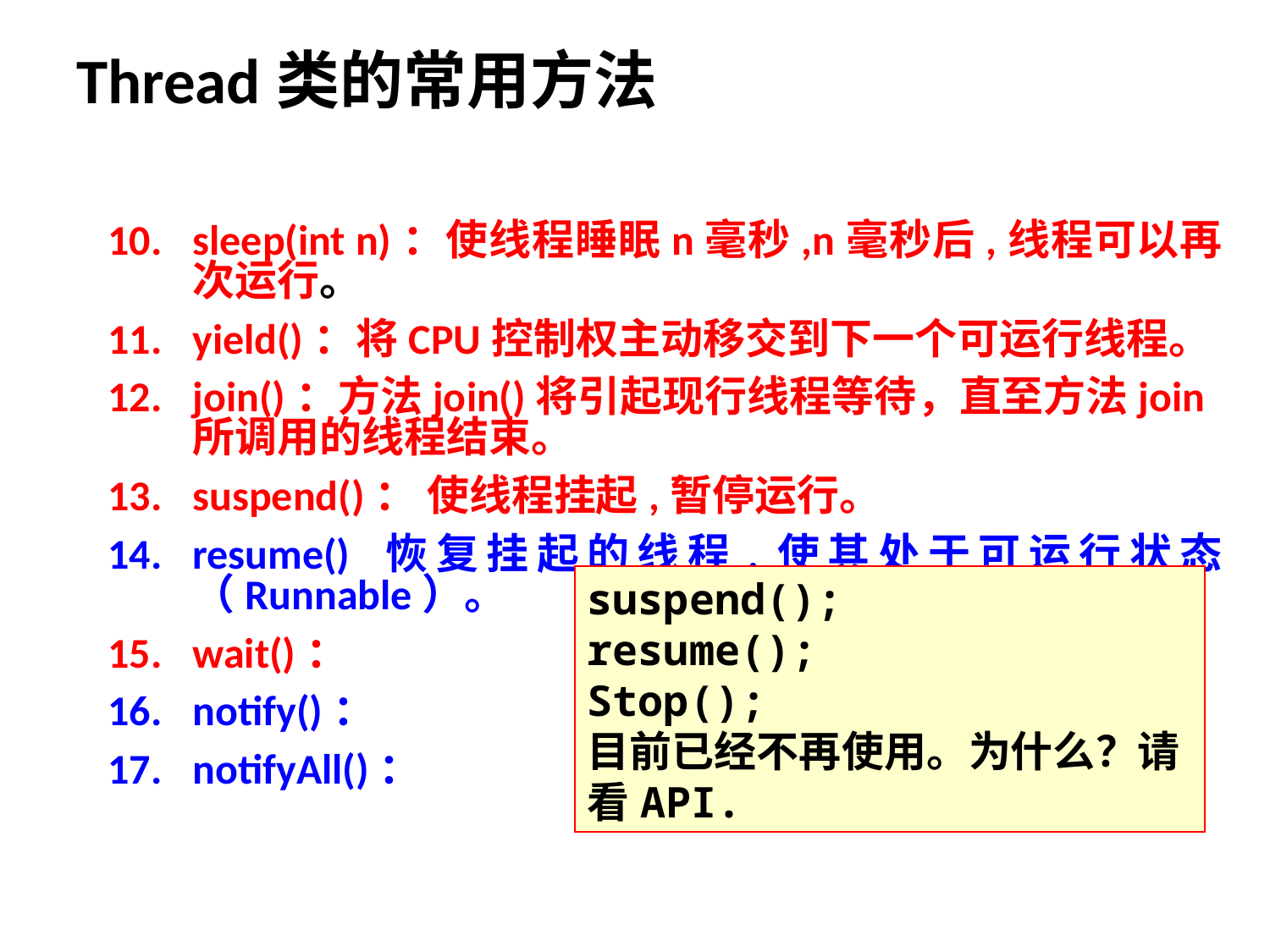

# Thread类的常用方法
sleep(int n)：使线程睡眠n毫秒,n毫秒后,线程可以再次运行。
yield()：将CPU控制权主动移交到下一个可运行线程。
join()：方法join()将引起现行线程等待，直至方法join所调用的线程结束。
suspend()： 使线程挂起,暂停运行。
resume() 恢复挂起的线程,使其处于可运行状态（Runnable）。
wait()：
notify()：
notifyAll()：

suspend();
resume();
Stop();
目前已经不再使用。为什么？请看API.